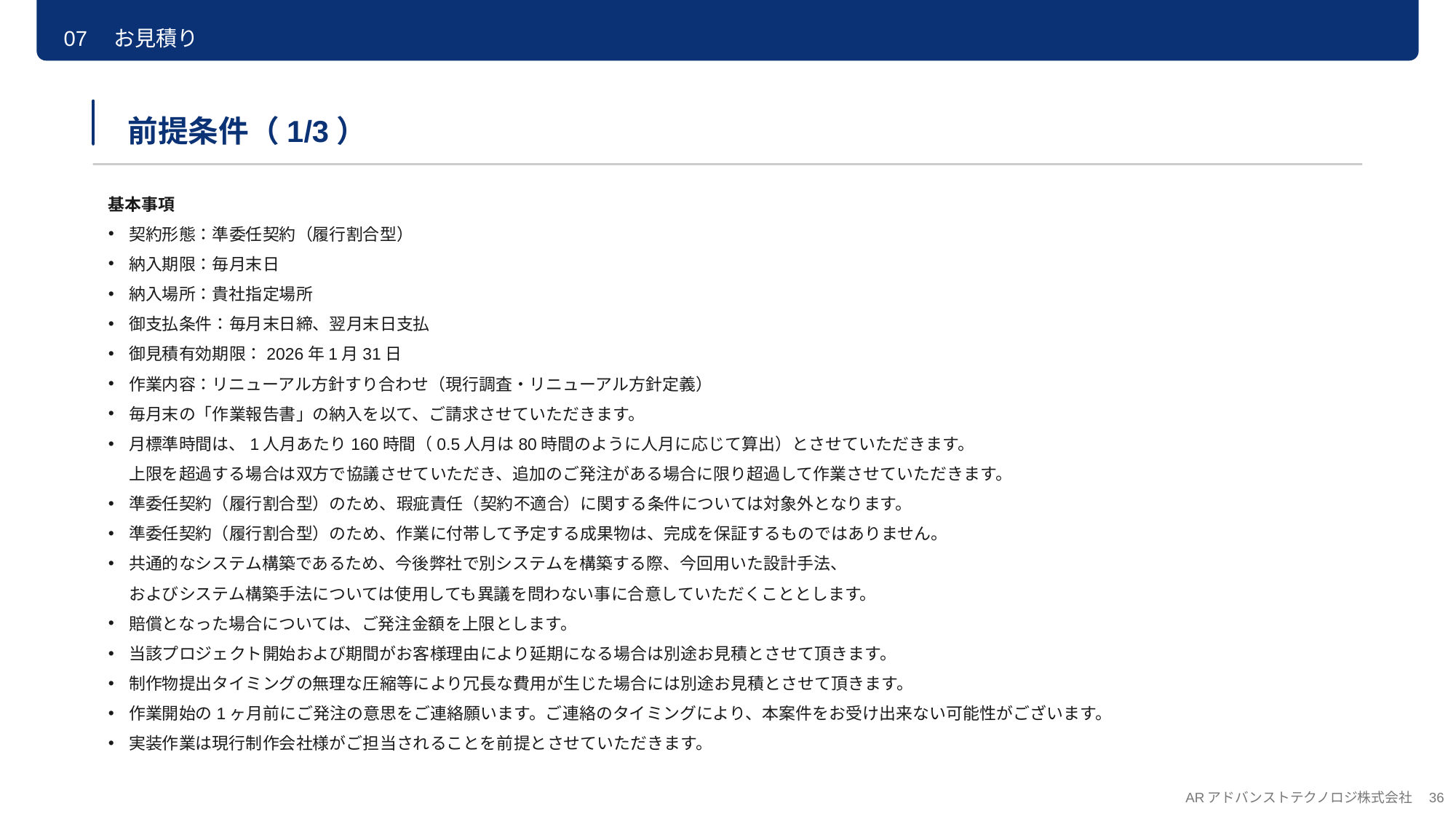

07　お見積り
前提条件（1/3）
基本事項
契約形態：準委任契約（履行割合型）
納入期限：毎月末日
納入場所：貴社指定場所
御支払条件：毎月末日締、翌月末日支払
御見積有効期限：2026年1月31日
作業内容：リニューアル方針すり合わせ（現行調査・リニューアル方針定義）
毎月末の「作業報告書」の納入を以て、ご請求させていただきます。
月標準時間は、1人月あたり160時間（0.5人月は80時間のように人月に応じて算出）とさせていただきます。
上限を超過する場合は双方で協議させていただき、追加のご発注がある場合に限り超過して作業させていただきます。
準委任契約（履行割合型）のため、瑕疵責任（契約不適合）に関する条件については対象外となります。
準委任契約（履行割合型）のため、作業に付帯して予定する成果物は、完成を保証するものではありません。
共通的なシステム構築であるため、今後弊社で別システムを構築する際、今回用いた設計手法、
およびシステム構築手法については使用しても異議を問わない事に合意していただくこととします。
賠償となった場合については、ご発注金額を上限とします。
当該プロジェクト開始および期間がお客様理由により延期になる場合は別途お見積とさせて頂きます。
制作物提出タイミングの無理な圧縮等により冗長な費用が生じた場合には別途お見積とさせて頂きます。
作業開始の1ヶ月前にご発注の意思をご連絡願います。ご連絡のタイミングにより、本案件をお受け出来ない可能性がございます。
実装作業は現行制作会社様がご担当されることを前提とさせていただきます。
ARアドバンストテクノロジ株式会社　36